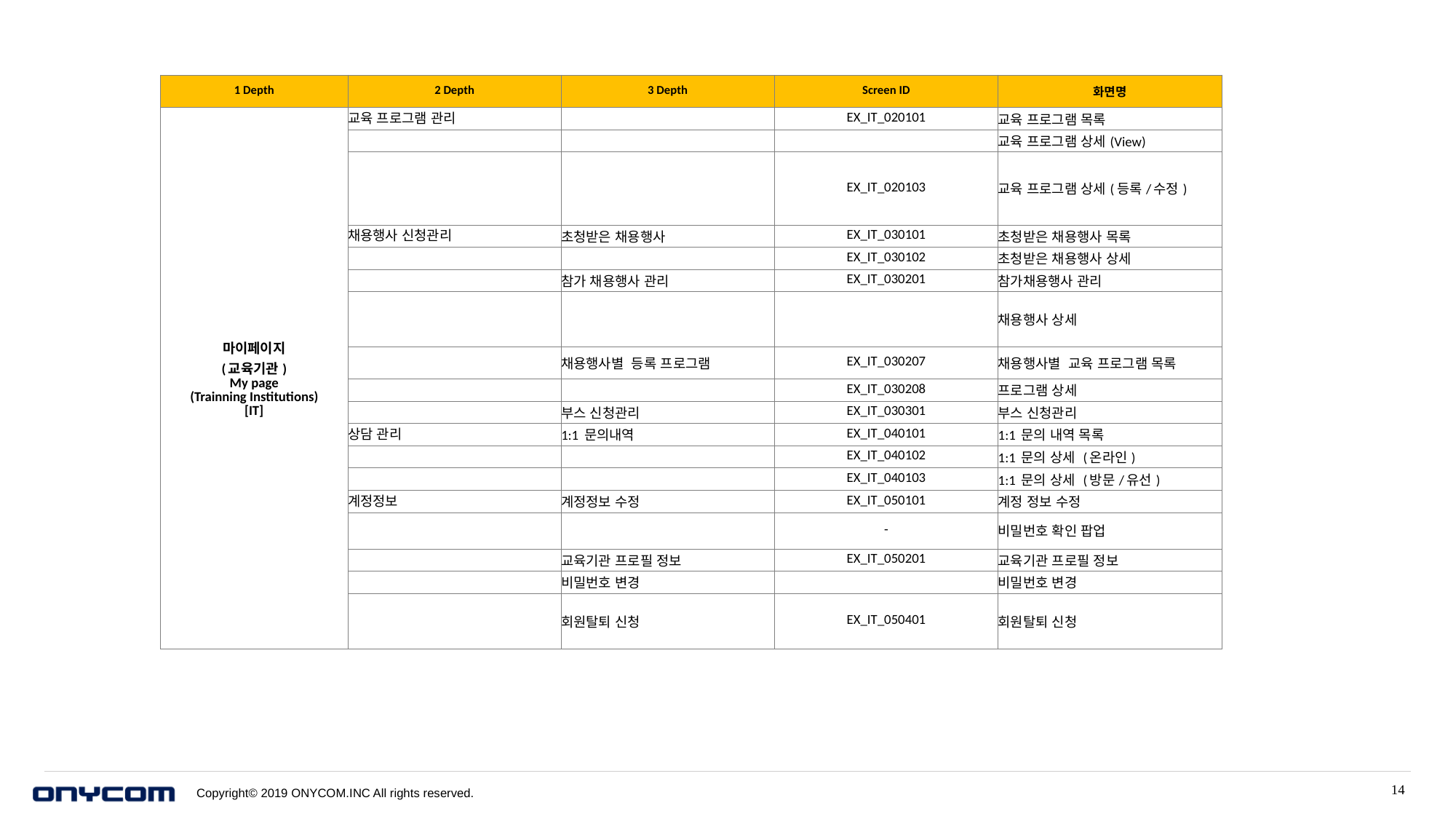

| 1 Depth | 2 Depth | 3 Depth | Screen ID | 화면명 |
| --- | --- | --- | --- | --- |
| 마이페이지 (교육기관) My page (Trainning Institutions) [IT] | 교육 프로그램 관리 |  | EX\_IT\_020101 | 교육 프로그램 목록 |
|  |  |  |  | 교육 프로그램 상세(View) |
|  |  |  | EX\_IT\_020103 | 교육 프로그램 상세(등록/수정) |
|  | 채용행사 신청관리 | 초청받은 채용행사 | EX\_IT\_030101 | 초청받은 채용행사 목록 |
|  |  |  | EX\_IT\_030102 | 초청받은 채용행사 상세 |
|  |  | 참가 채용행사 관리 | EX\_IT\_030201 | 참가채용행사 관리 |
|  |  |  |  | 채용행사 상세 |
|  |  | 채용행사별 등록 프로그램 | EX\_IT\_030207 | 채용행사별 교육 프로그램 목록 |
|  |  |  | EX\_IT\_030208 | 프로그램 상세 |
|  |  | 부스 신청관리 | EX\_IT\_030301 | 부스 신청관리 |
|  | 상담 관리 | 1:1 문의내역 | EX\_IT\_040101 | 1:1 문의 내역 목록 |
|  |  |  | EX\_IT\_040102 | 1:1 문의 상세 (온라인) |
|  |  |  | EX\_IT\_040103 | 1:1 문의 상세 (방문/유선) |
|  | 계정정보 | 계정정보 수정 | EX\_IT\_050101 | 계정 정보 수정 |
|  |  |  | - | 비밀번호 확인 팝업 |
|  |  | 교육기관 프로필 정보 | EX\_IT\_050201 | 교육기관 프로필 정보 |
|  |  | 비밀번호 변경 |  | 비밀번호 변경 |
|  |  | 회원탈퇴 신청 | EX\_IT\_050401 | 회원탈퇴 신청 |
14